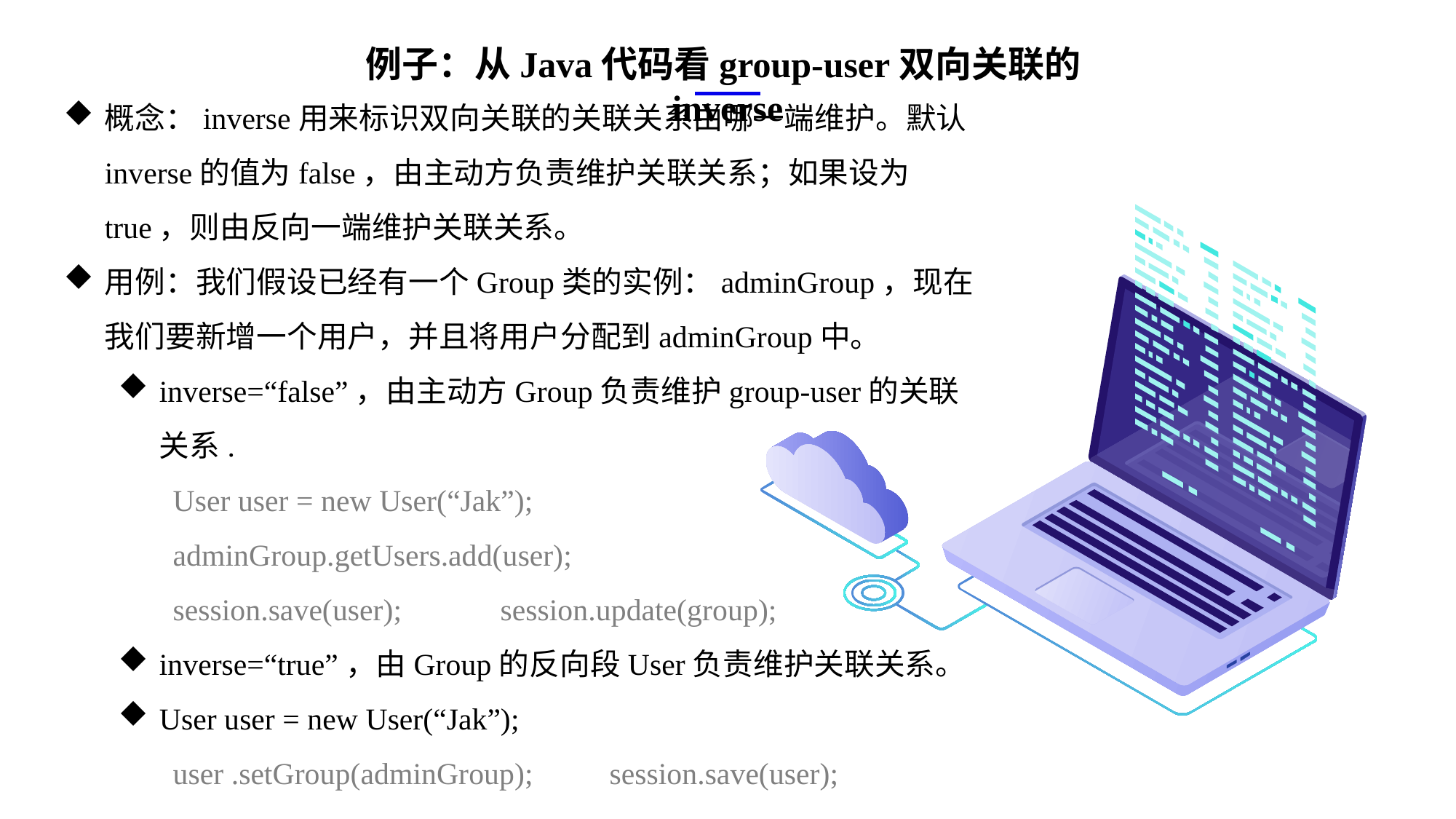

例子：从Java代码看group-user双向关联的inverse
概念：inverse用来标识双向关联的关联关系由哪一端维护。默认inverse的值为false，由主动方负责维护关联关系；如果设为true，则由反向一端维护关联关系。
用例：我们假设已经有一个Group类的实例：adminGroup，现在我们要新增一个用户，并且将用户分配到adminGroup中。
inverse=“false”，由主动方Group负责维护group-user的关联关系.
User user = new User(“Jak”);
adminGroup.getUsers.add(user);
session.save(user);	session.update(group);
inverse=“true”，由Group的反向段User负责维护关联关系。
User user = new User(“Jak”);
user .setGroup(adminGroup);	session.save(user);

e7d195523061f1c0ae0eb3eed39d2bcef4622b2499a05fe6567B54A876BEB457BD1EB8EBE9915191D1FA2E860D28D251AB291D9CBBDD28D4BD16020FD75D8281481517FC21E86E4C931520AFA1087E92E357E3DB373CA326F6F926B1A67F681E99E875FFD293B2C32B3919AE4D43F9436862A7DD54F9346DF3662D8AB7319030EF75D53FF682DE13